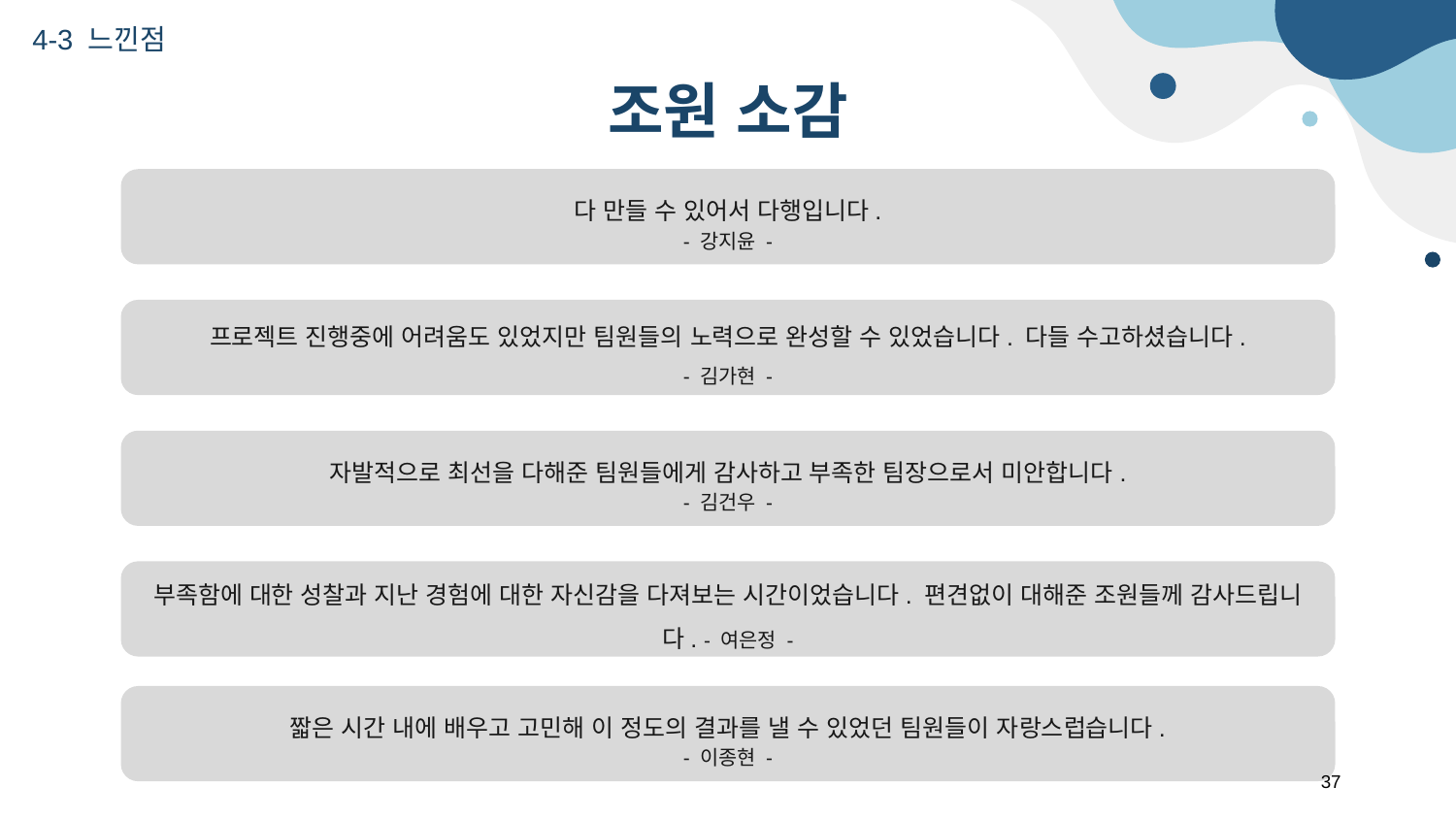

4-3 느낀점
# 조원 소감
다 만들 수 있어서 다행입니다.
- 강지윤 -
프로젝트 진행중에 어려움도 있었지만 팀원들의 노력으로 완성할 수 있었습니다. 다들 수고하셨습니다.
- 김가현 -
자발적으로 최선을 다해준 팀원들에게 감사하고 부족한 팀장으로서 미안합니다.
- 김건우 -
부족함에 대한 성찰과 지난 경험에 대한 자신감을 다져보는 시간이었습니다. 편견없이 대해준 조원들께 감사드립니다. - 여은정 -
짧은 시간 내에 배우고 고민해 이 정도의 결과를 낼 수 있었던 팀원들이 자랑스럽습니다.
- 이종현 -
37